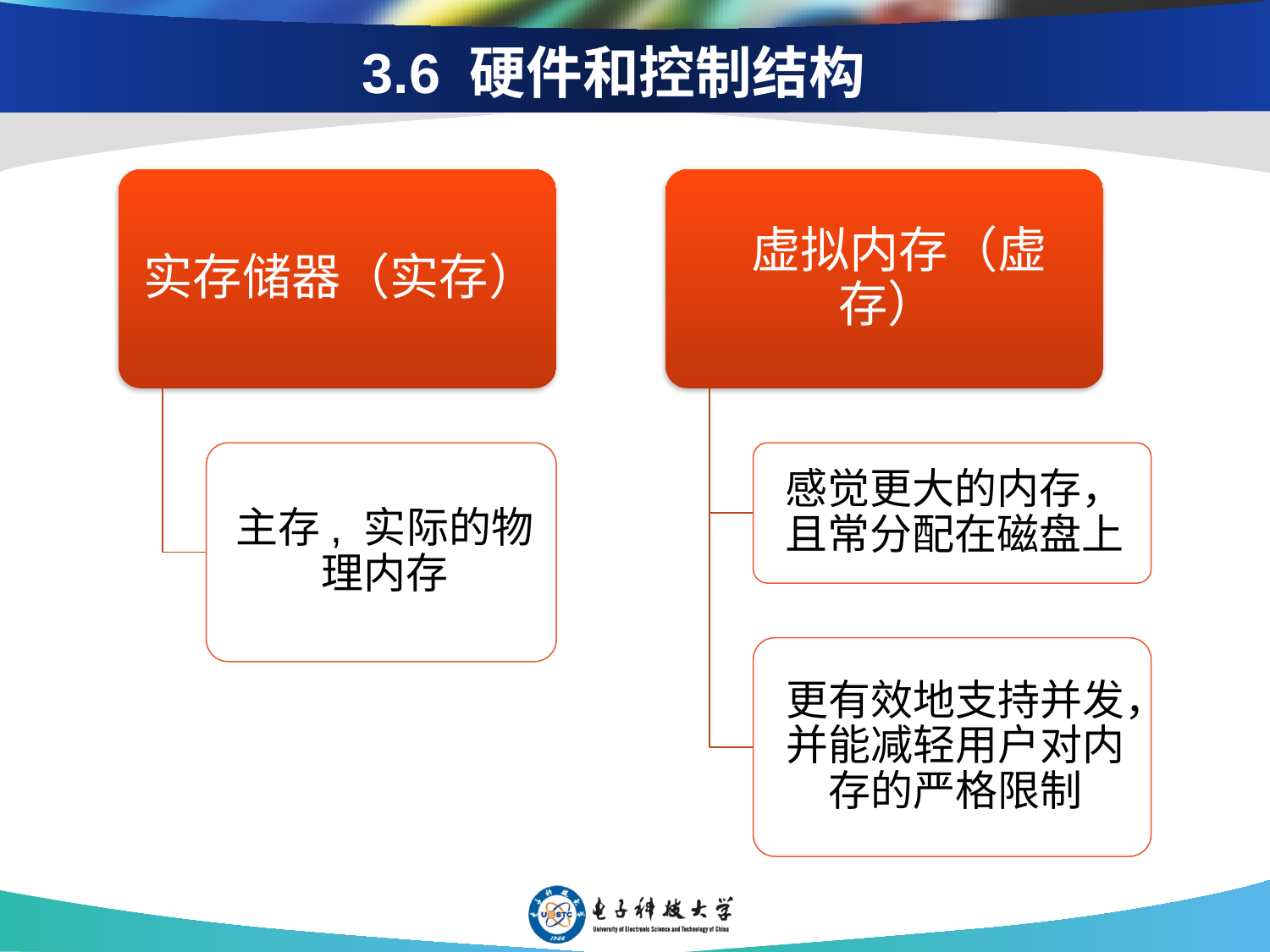

# 3.6 硬件和控制结构
实存储器（实存）
主存, 实际的物理内存
 虚拟内存（虚存）
感觉更大的内存，且常分配在磁盘上
更有效地支持并发，并能减轻用户对内存的严格限制